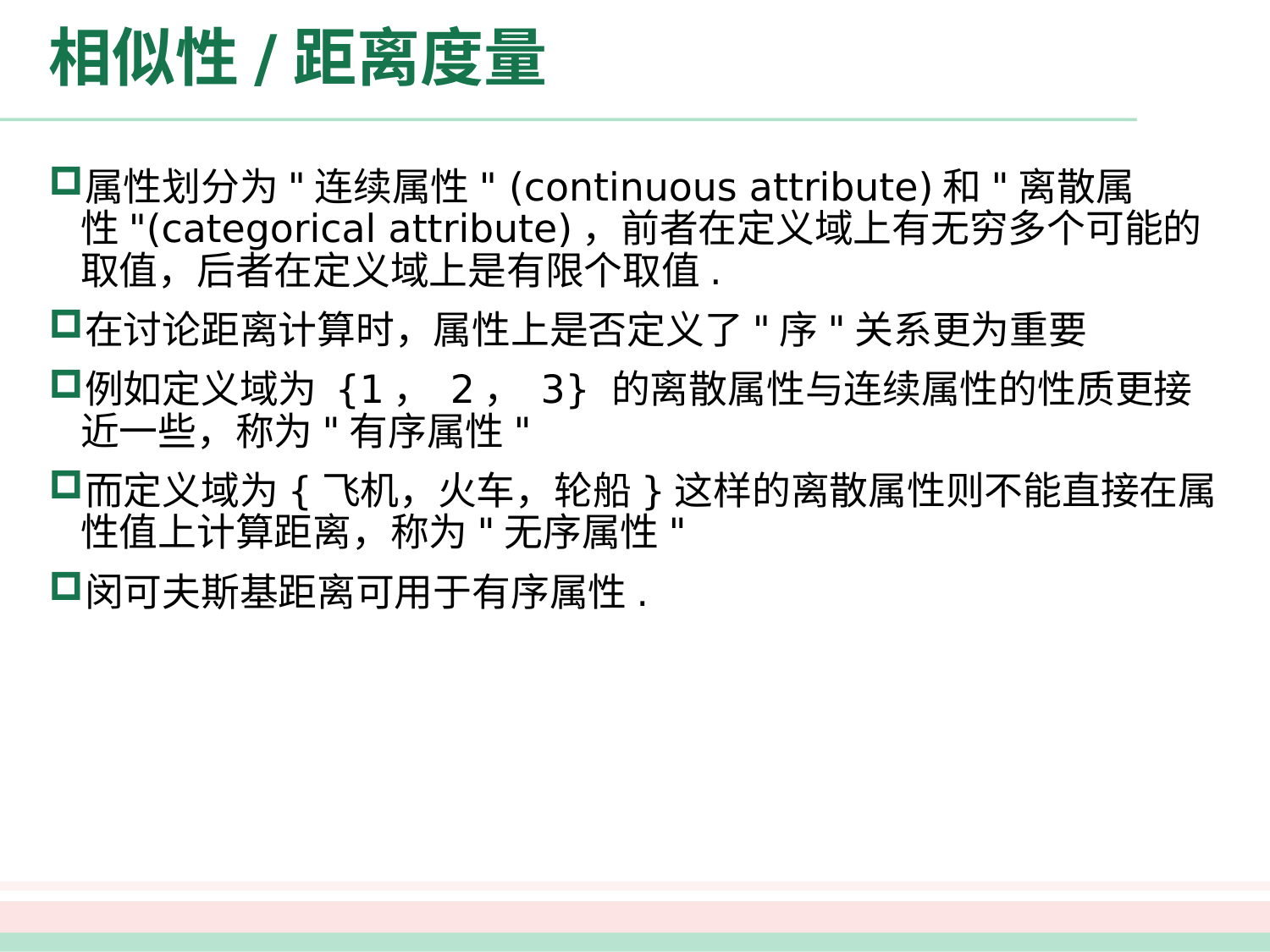

# 相似性/距离度量
属性划分为"连续属性" (continuous attribute)和"离散属性"(categorical attribute)，前者在定义域上有无穷多个可能的取值，后者在定义域上是有限个取值.
在讨论距离计算时，属性上是否定义了"序"关系更为重要
例如定义域为 {1， 2， 3} 的离散属性与连续属性的性质更接近一些，称为"有序属性"
而定义域为{飞机，火车，轮船}这样的离散属性则不能直接在属性值上计算距离，称为"无序属性"
闵可夫斯基距离可用于有序属性.